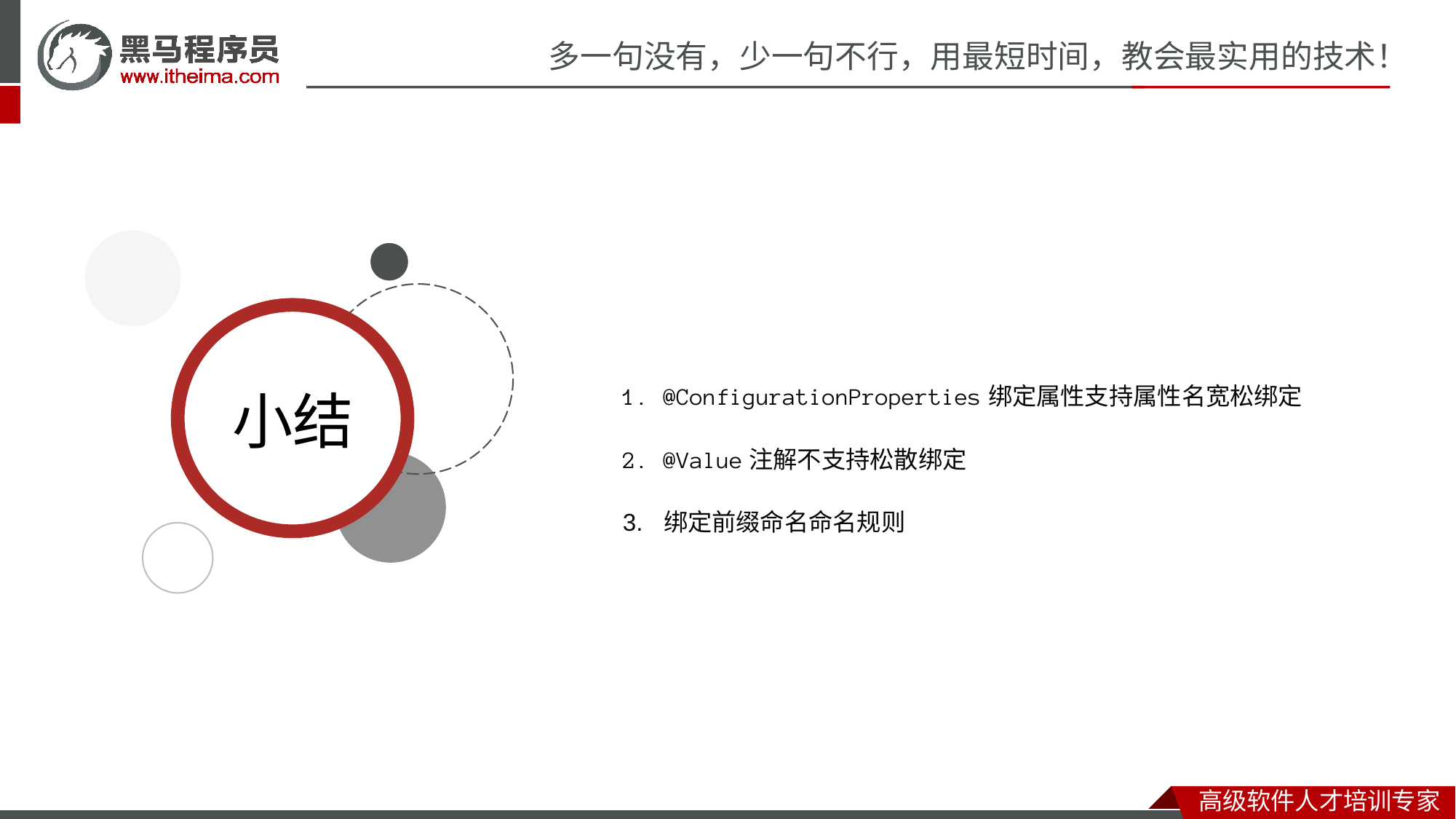

@ConfigurationProperties绑定属性支持属性名宽松绑定
@Value注解不支持松散绑定
绑定前缀命名命名规则